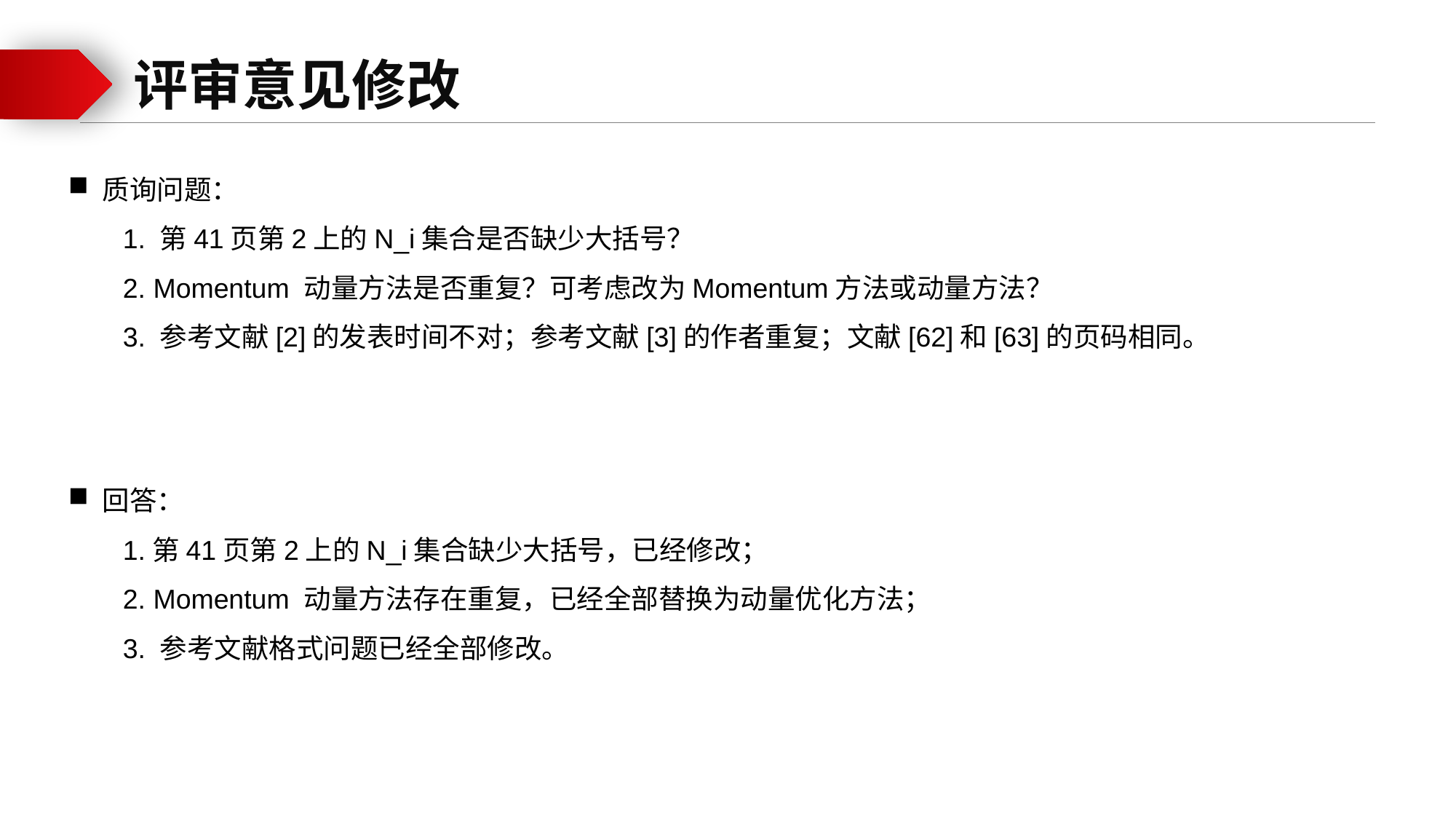

评审意见修改
质询问题：
1. 第41页第2上的N_i集合是否缺少大括号？
2. Momentum 动量方法是否重复？可考虑改为Momentum方法或动量方法？
3. 参考文献[2]的发表时间不对；参考文献[3]的作者重复；文献[62]和[63]的页码相同。

回答：
1.第41页第2上的N_i集合缺少大括号，已经修改；
2. Momentum 动量方法存在重复，已经全部替换为动量优化方法；
3. 参考文献格式问题已经全部修改。